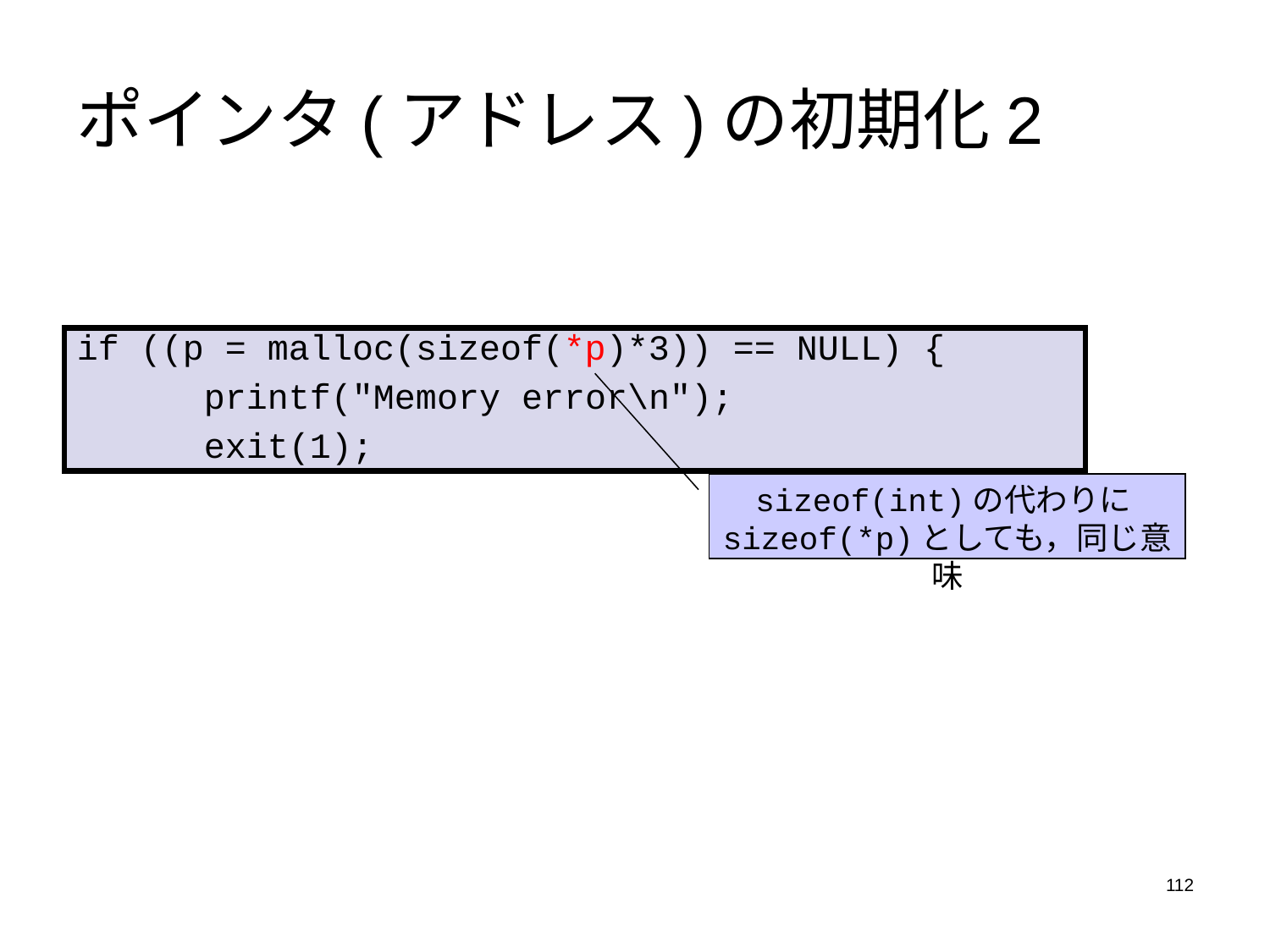

# ポインタ(アドレス)の初期化2
if ((p = malloc(sizeof(*p)*3)) == NULL) {
      printf("Memory error\n");
      exit(1);
sizeof(int)の代わりにsizeof(*p)としても，同じ意味

112